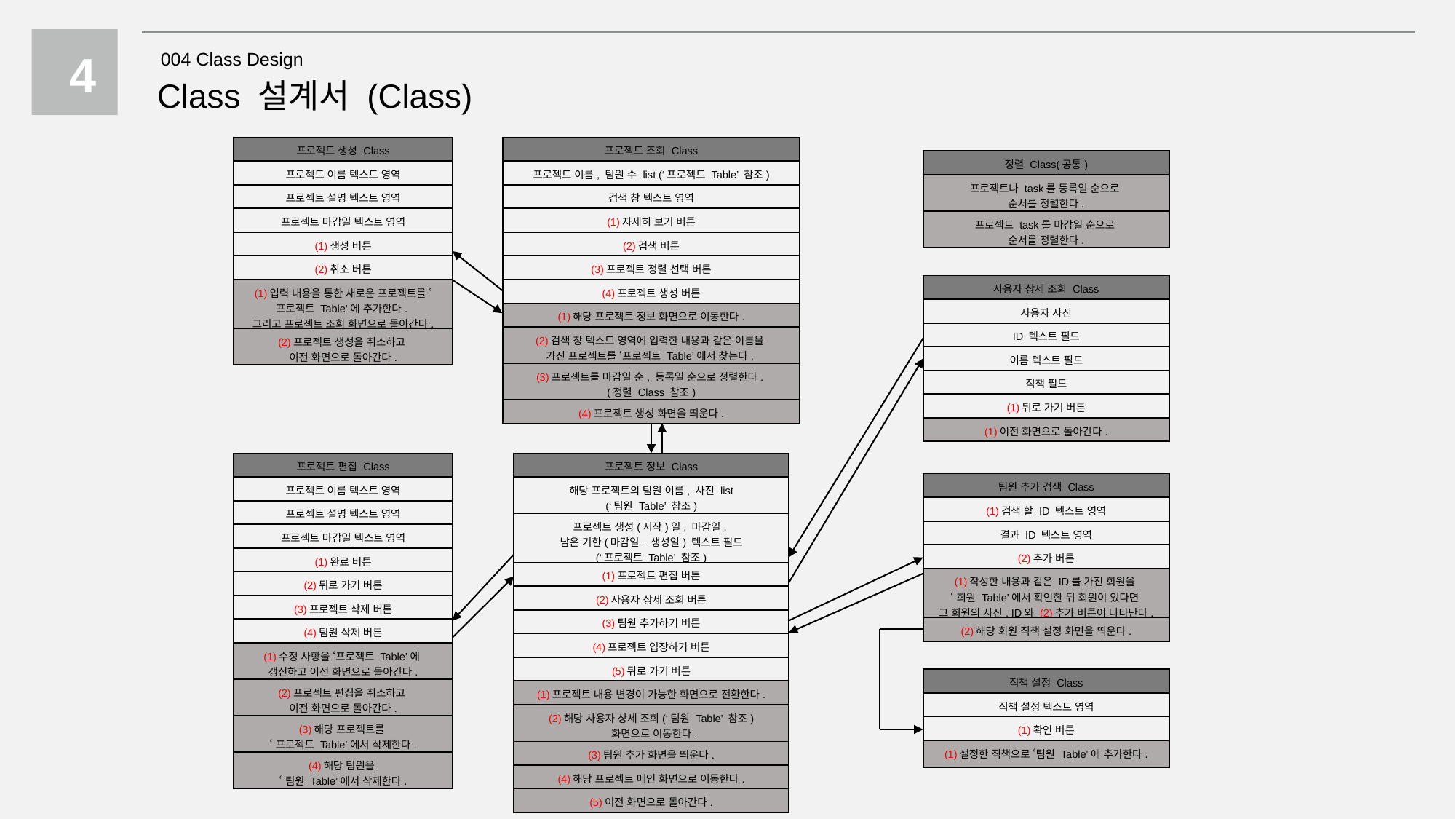

4
004 Class Design
Class 설계서 (Class)
| 프로젝트 생성 Class |
| --- |
| 프로젝트 이름 텍스트 영역 |
| 프로젝트 설명 텍스트 영역 |
| 프로젝트 마감일 텍스트 영역 |
| (1)생성 버튼 |
| (2)취소 버튼 |
| (1)입력 내용을 통한 새로운 프로젝트를 ‘프로젝트 Table’에 추가한다. 그리고 프로젝트 조회 화면으로 돌아간다. |
| (2)프로젝트 생성을 취소하고 이전 화면으로 돌아간다. |
| 프로젝트 조회 Class |
| --- |
| 프로젝트 이름, 팀원 수 list (‘프로젝트 Table’ 참조) |
| 검색 창 텍스트 영역 |
| (1)자세히 보기 버튼 |
| (2)검색 버튼 |
| (3)프로젝트 정렬 선택 버튼 |
| (4)프로젝트 생성 버튼 |
| (1)해당 프로젝트 정보 화면으로 이동한다. |
| (2)검색 창 텍스트 영역에 입력한 내용과 같은 이름을 가진 프로젝트를 ‘프로젝트 Table’에서 찾는다. |
| (3)프로젝트를 마감일 순, 등록일 순으로 정렬한다. (정렬 Class 참조) |
| (4)프로젝트 생성 화면을 띄운다. |
| 정렬 Class(공통) |
| --- |
| 프로젝트나 task를 등록일 순으로 순서를 정렬한다. |
| 프로젝트 task를 마감일 순으로 순서를 정렬한다. |
| 사용자 상세 조회 Class |
| --- |
| 사용자 사진 |
| ID 텍스트 필드 |
| 이름 텍스트 필드 |
| 직책 필드 |
| (1)뒤로 가기 버튼 |
| (1)이전 화면으로 돌아간다. |
| 프로젝트 편집 Class |
| --- |
| 프로젝트 이름 텍스트 영역 |
| 프로젝트 설명 텍스트 영역 |
| 프로젝트 마감일 텍스트 영역 |
| (1)완료 버튼 |
| (2)뒤로 가기 버튼 |
| (3)프로젝트 삭제 버튼 |
| (4)팀원 삭제 버튼 |
| (1)수정 사항을 ‘프로젝트 Table’에 갱신하고 이전 화면으로 돌아간다. |
| (2)프로젝트 편집을 취소하고 이전 화면으로 돌아간다. |
| (3)해당 프로젝트를 ‘프로젝트 Table’에서 삭제한다. |
| (4)해당 팀원을 ‘팀원 Table’에서 삭제한다. |
| 프로젝트 정보 Class |
| --- |
| 해당 프로젝트의 팀원 이름, 사진 list (‘팀원 Table’ 참조) |
| 프로젝트 생성(시작)일, 마감일, 남은 기한(마감일 – 생성일) 텍스트 필드 (‘프로젝트 Table’ 참조) |
| (1)프로젝트 편집 버튼 |
| (2)사용자 상세 조회 버튼 |
| (3)팀원 추가하기 버튼 |
| (4)프로젝트 입장하기 버튼 |
| (5)뒤로 가기 버튼 |
| (1)프로젝트 내용 변경이 가능한 화면으로 전환한다. |
| (2)해당 사용자 상세 조회(‘팀원 Table’ 참조) 화면으로 이동한다. |
| (3)팀원 추가 화면을 띄운다. |
| (4)해당 프로젝트 메인 화면으로 이동한다. |
| (5)이전 화면으로 돌아간다. |
| 팀원 추가 검색 Class |
| --- |
| (1)검색 할 ID 텍스트 영역 |
| 결과 ID 텍스트 영역 |
| (2)추가 버튼 |
| (1)작성한 내용과 같은 ID를 가진 회원을 ‘회원 Table’에서 확인한 뒤 회원이 있다면 그 회원의 사진, ID와 (2)추가 버튼이 나타난다. |
| (2)해당 회원 직책 설정 화면을 띄운다. |
| 직책 설정 Class |
| --- |
| 직책 설정 텍스트 영역 |
| (1)확인 버튼 |
| (1)설정한 직책으로 ‘팀원 Table’에 추가한다. |